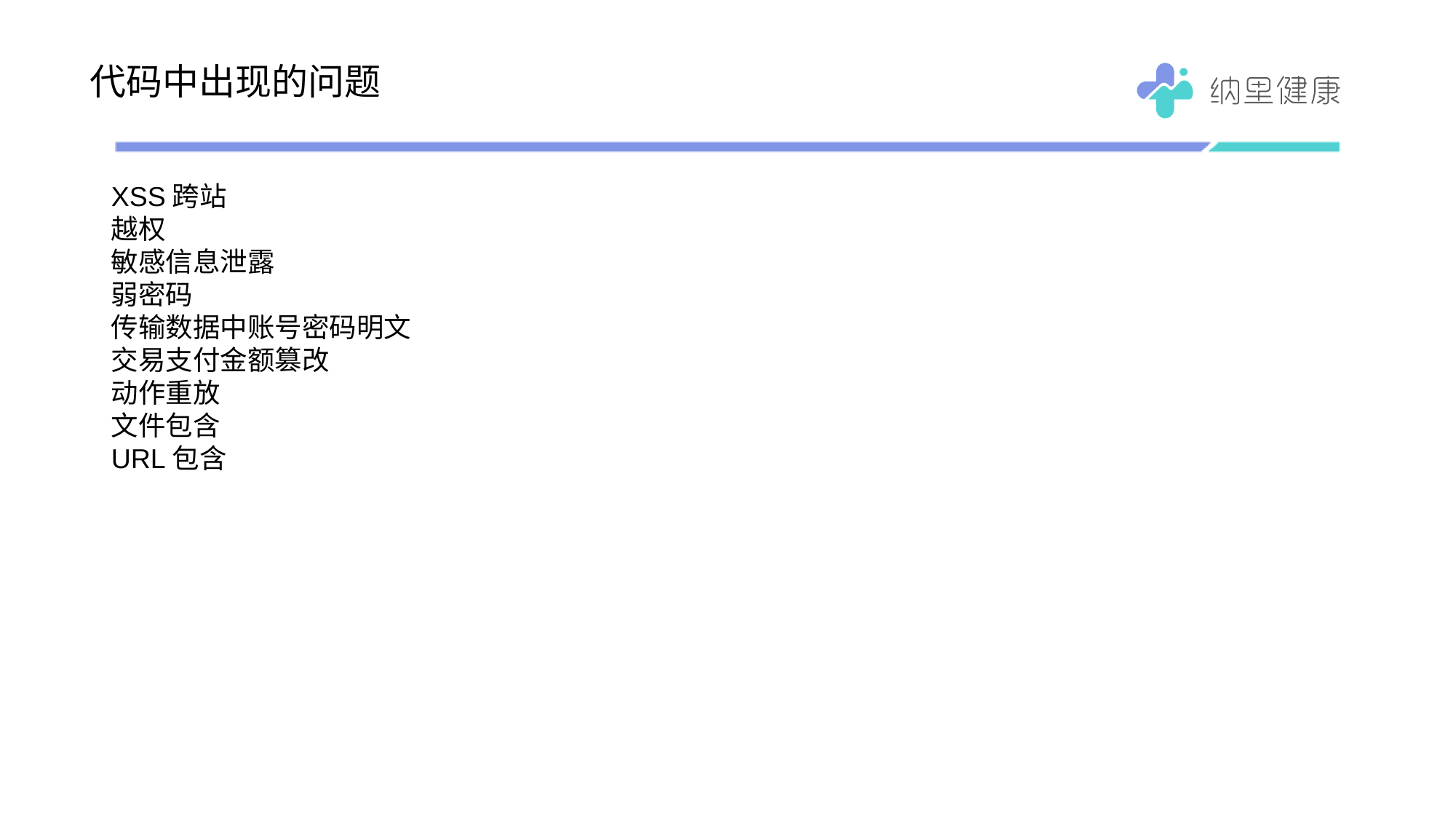

# 代码中出现的问题
XSS跨站
越权
敏感信息泄露
弱密码
传输数据中账号密码明文
交易支付金额篡改
动作重放
文件包含
URL包含